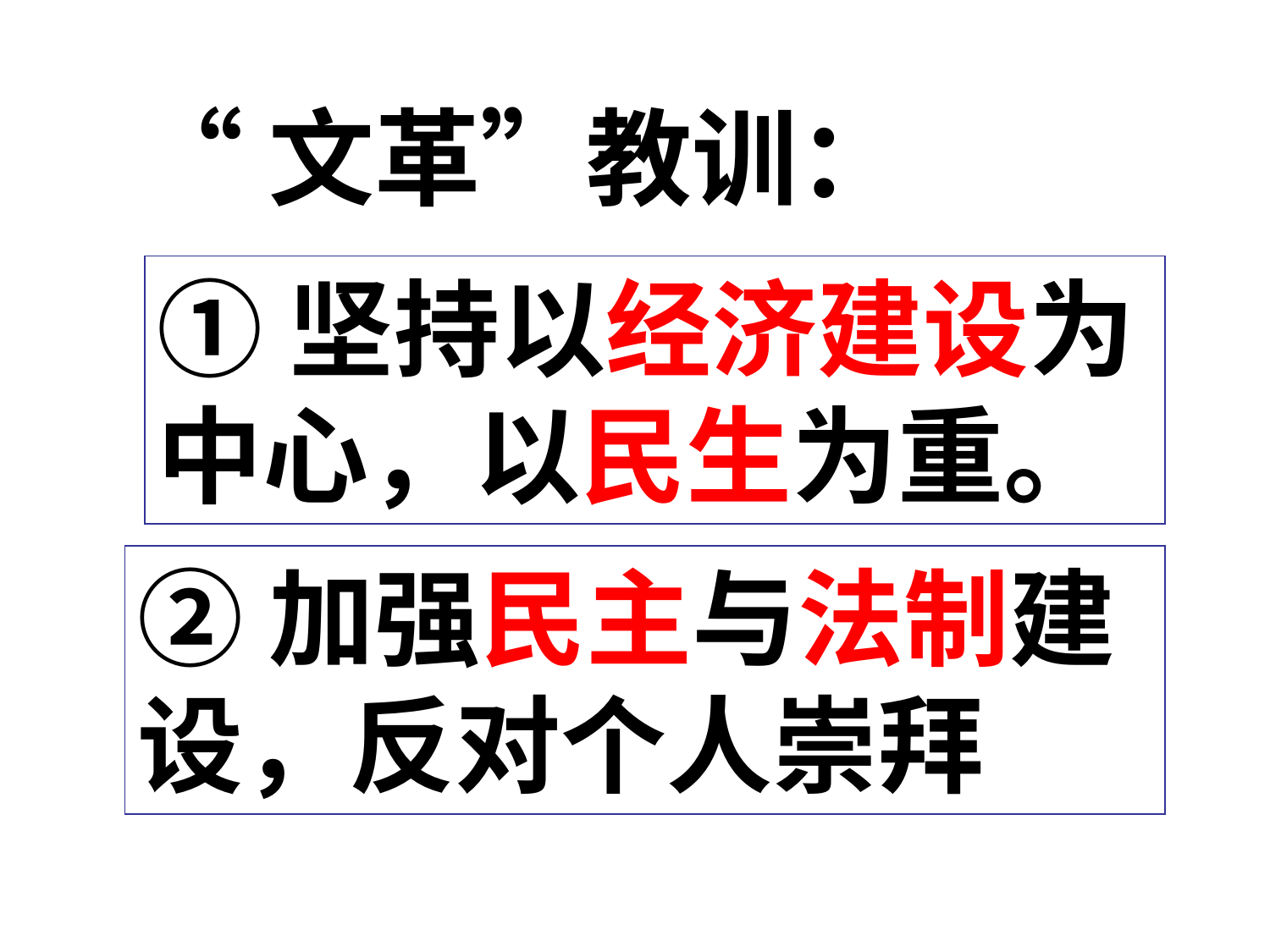

“文革”教训：
①坚持以经济建设为中心，以民生为重。
②加强民主与法制建设，反对个人崇拜